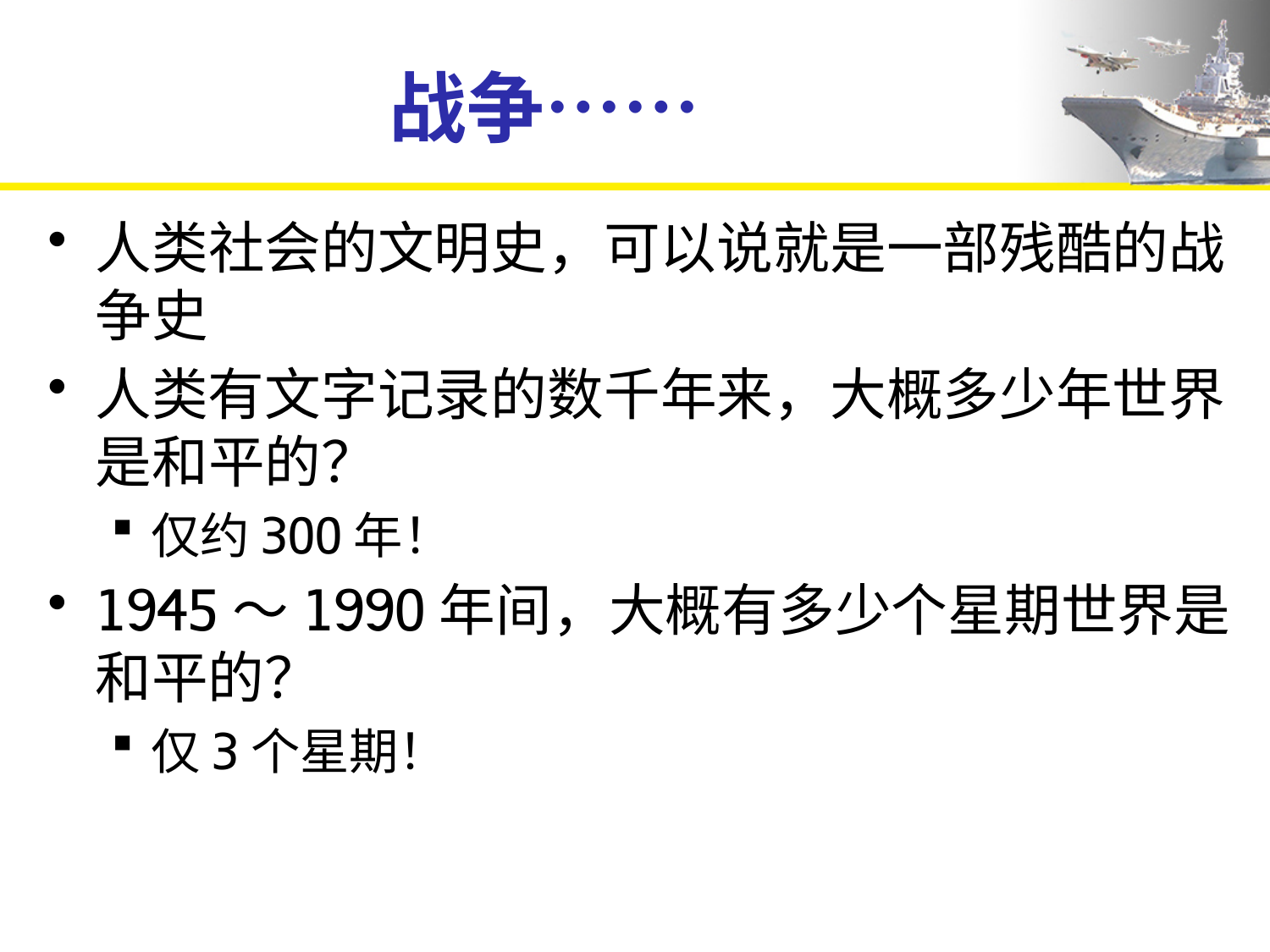

# 战争……
人类社会的文明史，可以说就是一部残酷的战争史
人类有文字记录的数千年来，大概多少年世界是和平的？
仅约300年！
1945～1990年间，大概有多少个星期世界是和平的？
仅3个星期！